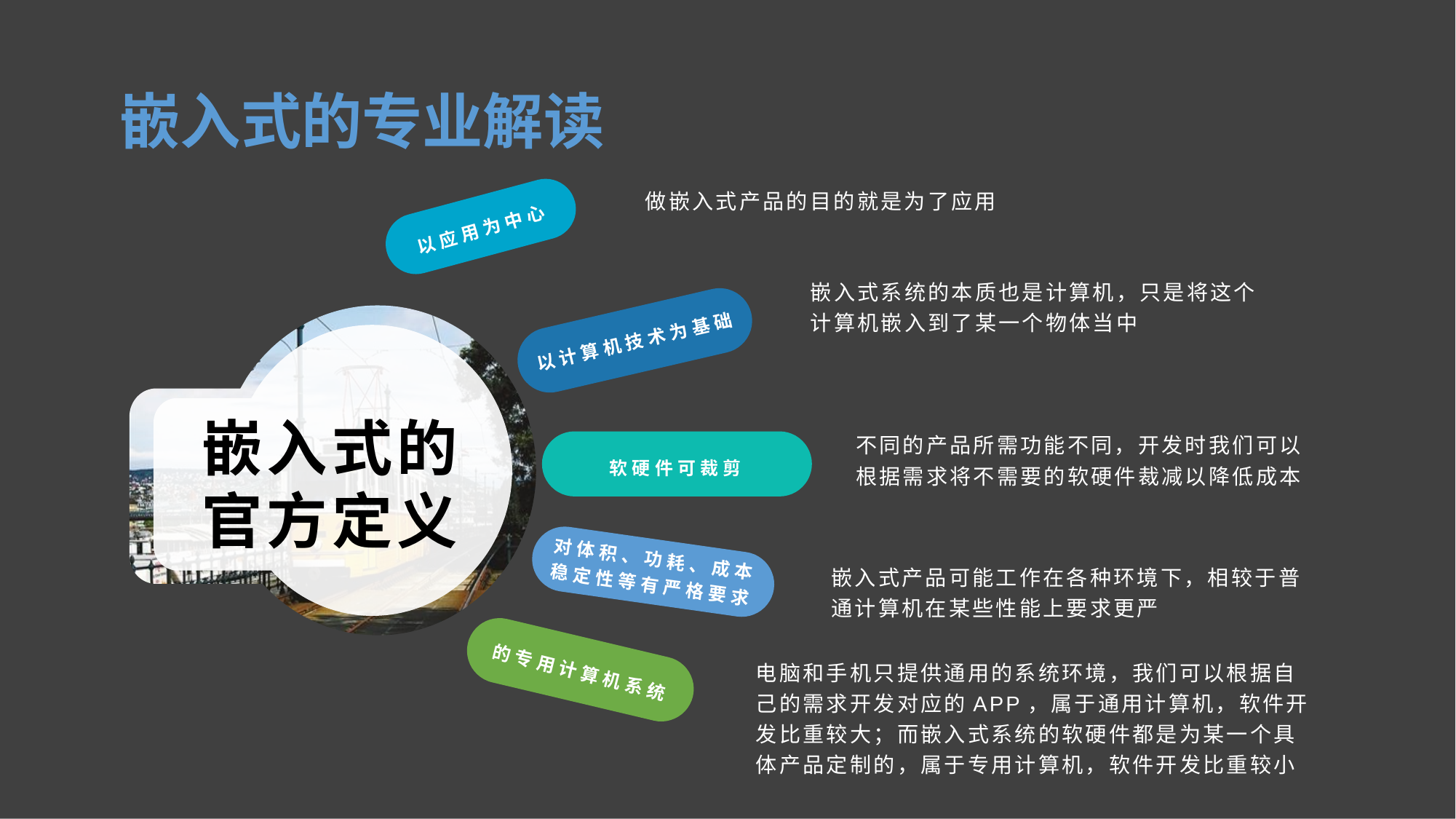

嵌入式的专业解读
做嵌入式产品的目的就是为了应用

以应用为中心
嵌入式系统的本质也是计算机，只是将这个计算机嵌入到了某一个物体当中

以计算机技术为基础

嵌入式的官方定义
不同的产品所需功能不同，开发时我们可以根据需求将不需要的软硬件裁减以降低成本

软硬件可裁剪
对体积、功耗、成本稳定性等有严格要求

嵌入式产品可能工作在各种环境下，相较于普通计算机在某些性能上要求更严

电脑和手机只提供通用的系统环境，我们可以根据自己的需求开发对应的APP，属于通用计算机，软件开发比重较大；而嵌入式系统的软硬件都是为某一个具体产品定制的，属于专用计算机，软件开发比重较小
的专用计算机系统